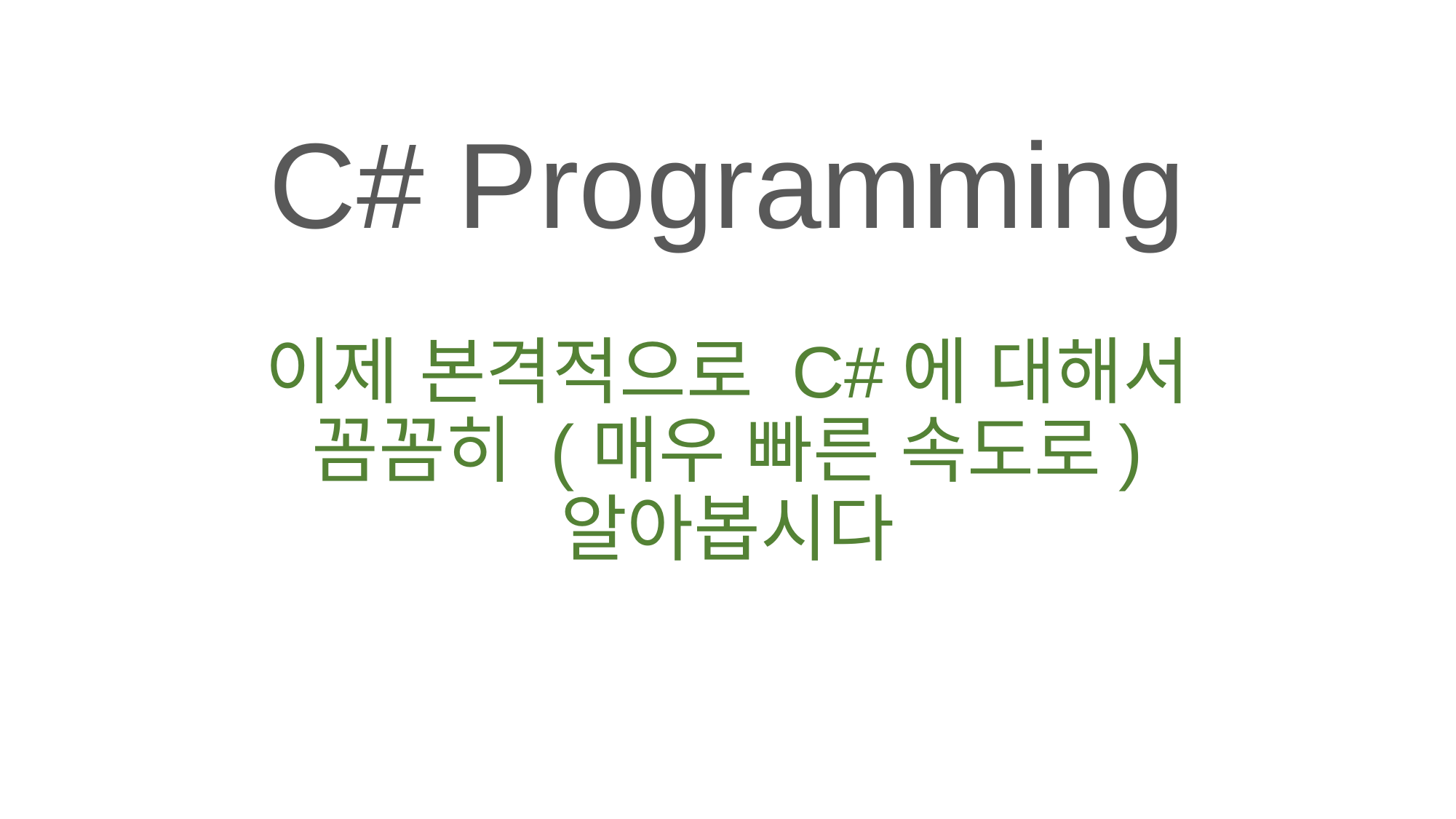

# C# Programming
이제 본격적으로 C#에 대해서 꼼꼼히 (매우 빠른 속도로) 알아봅시다